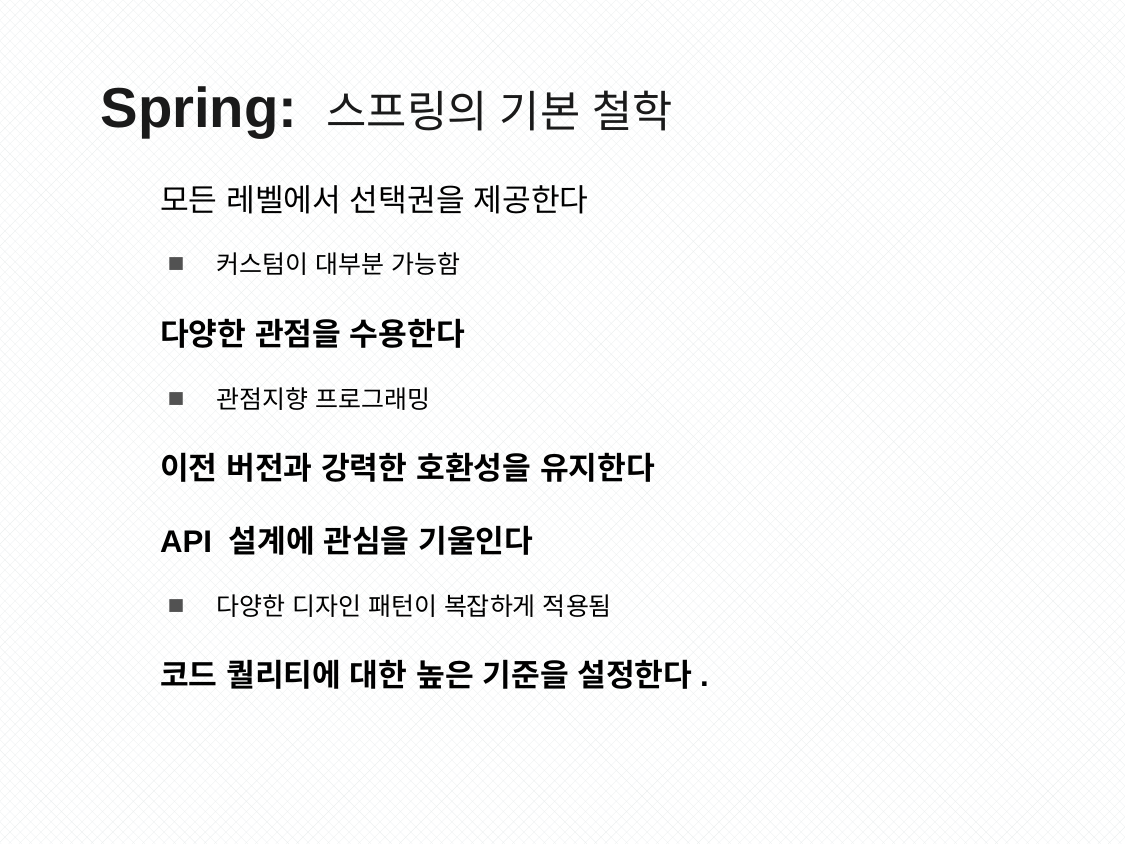

Spring: 스프링의 기본 철학
모든 레벨에서 선택권을 제공한다
커스텀이 대부분 가능함
다양한 관점을 수용한다
관점지향 프로그래밍
이전 버전과 강력한 호환성을 유지한다
API 설계에 관심을 기울인다
다양한 디자인 패턴이 복잡하게 적용됨
코드 퀄리티에 대한 높은 기준을 설정한다.